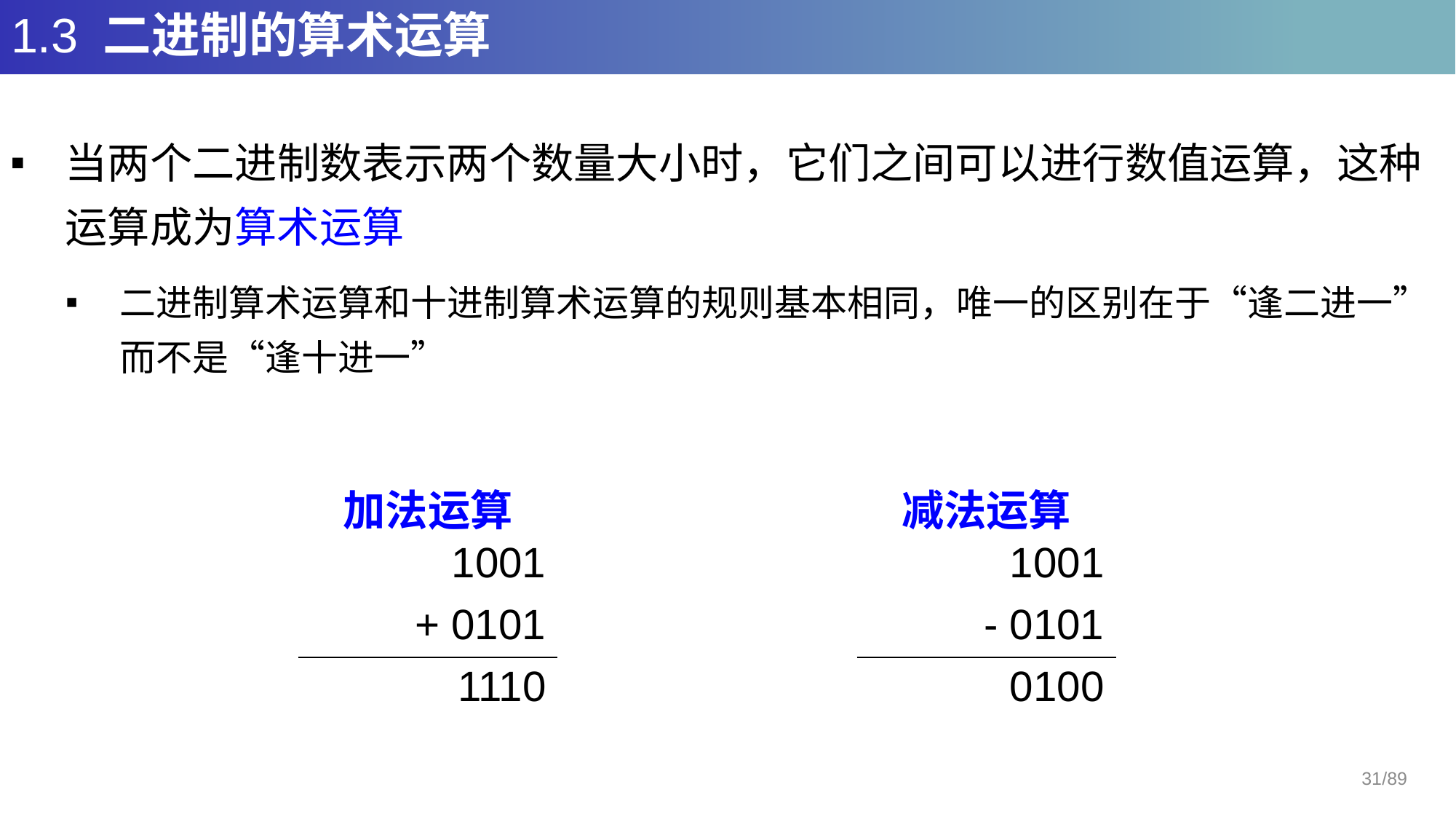

# 1.3 二进制的算术运算
当两个二进制数表示两个数量大小时，它们之间可以进行数值运算，这种运算成为算术运算
二进制算术运算和十进制算术运算的规则基本相同，唯一的区别在于“逢二进一”而不是“逢十进一”
| 加法运算 |
| --- |
| 1001 |
| + 0101 |
| 1110 |
| 减法运算 |
| --- |
| 1001 |
| - 0101 |
| 0100 |
31/89